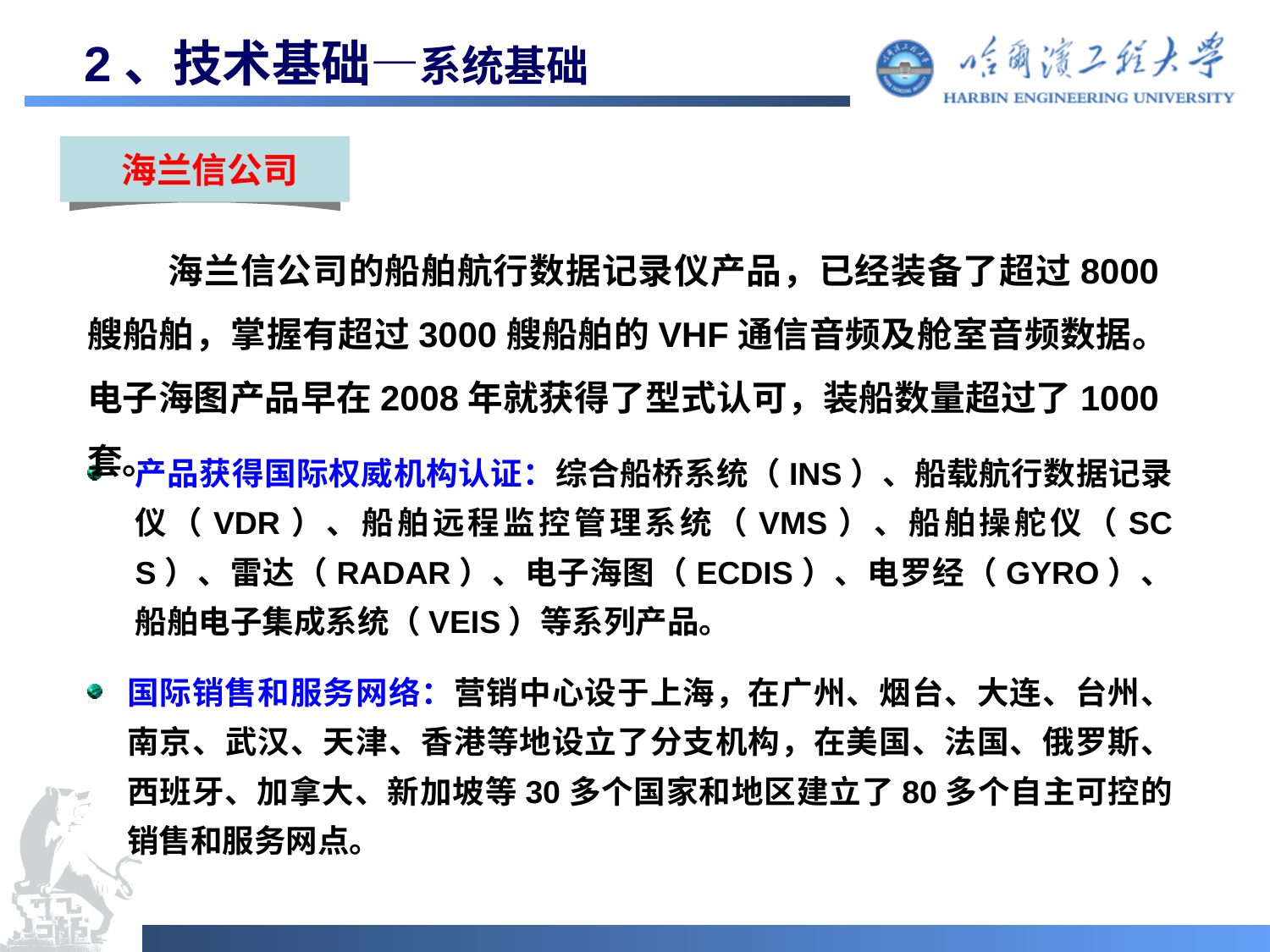

# 2、技术基础—系统基础

海兰信公司
         海兰信公司的船舶航行数据记录仪产品，已经装备了超过8000艘船舶，掌握有超过3000艘船舶的VHF通信音频及舱室音频数据。电子海图产品早在2008年就获得了型式认可，装船数量超过了1000套。
产品获得国际权威机构认证：综合船桥系统（INS）、船载航行数据记录仪（VDR）、船舶远程监控管理系统（VMS）、船舶操舵仪（SCS）、雷达（RADAR）、电子海图（ECDIS）、电罗经（GYRO）、船舶电子集成系统（VEIS）等系列产品。
国际销售和服务网络：营销中心设于上海，在广州、烟台、大连、台州、南京、武汉、天津、香港等地设立了分支机构，在美国、法国、俄罗斯、西班牙、加拿大、新加坡等30多个国家和地区建立了80多个自主可控的销售和服务网点。